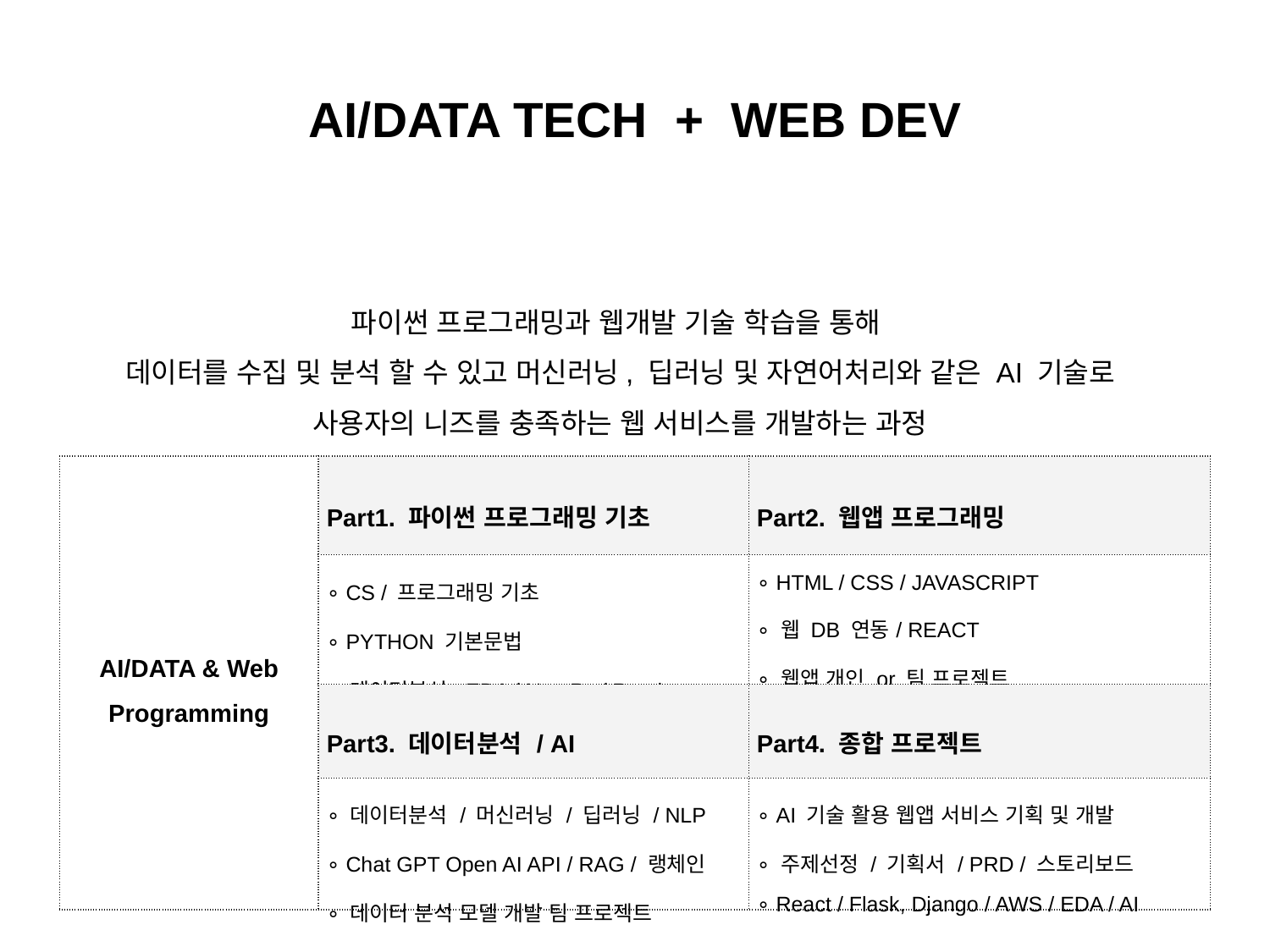

# AI/DATA TECH  +  WEB DEV
파이썬 프로그래밍과 웹개발 기술 학습을 통해
데이터를 수집 및 분석 할 수 있고 머신러닝, 딥러닝 및 자연어처리와 같은 AI 기술로
사용자의 니즈를 충족하는 웹 서비스를 개발하는 과정
| AI/DATA & Web Programming | Part1. 파이썬 프로그래밍 기초 | Part2. 웹앱 프로그래밍 |
| --- | --- | --- |
|  | ∘ CS / 프로그래밍 기초 ∘ PYTHON 기본문법 ∘ 데이터분석, EDA / NumPy / Pandas | ∘ HTML / CSS / JAVASCRIPT ∘ 웹 DB 연동/ REACT ∘ 웹앱 개인 or 팀 프로젝트 |
|  | Part3. 데이터분석 / AI | Part4. 종합 프로젝트 |
|  | ∘ 데이터분석 / 머신러닝 / 딥러닝 / NLP ∘ Chat GPT Open AI API / RAG / 랭체인 ∘ 데이터 분석 모델 개발 팀 프로젝트 | ∘ AI 기술 활용 웹앱 서비스 기획 및 개발 ∘ 주제선정 / 기획서 / PRD / 스토리보드 ∘ React / Flask, Django / AWS / EDA / AI |